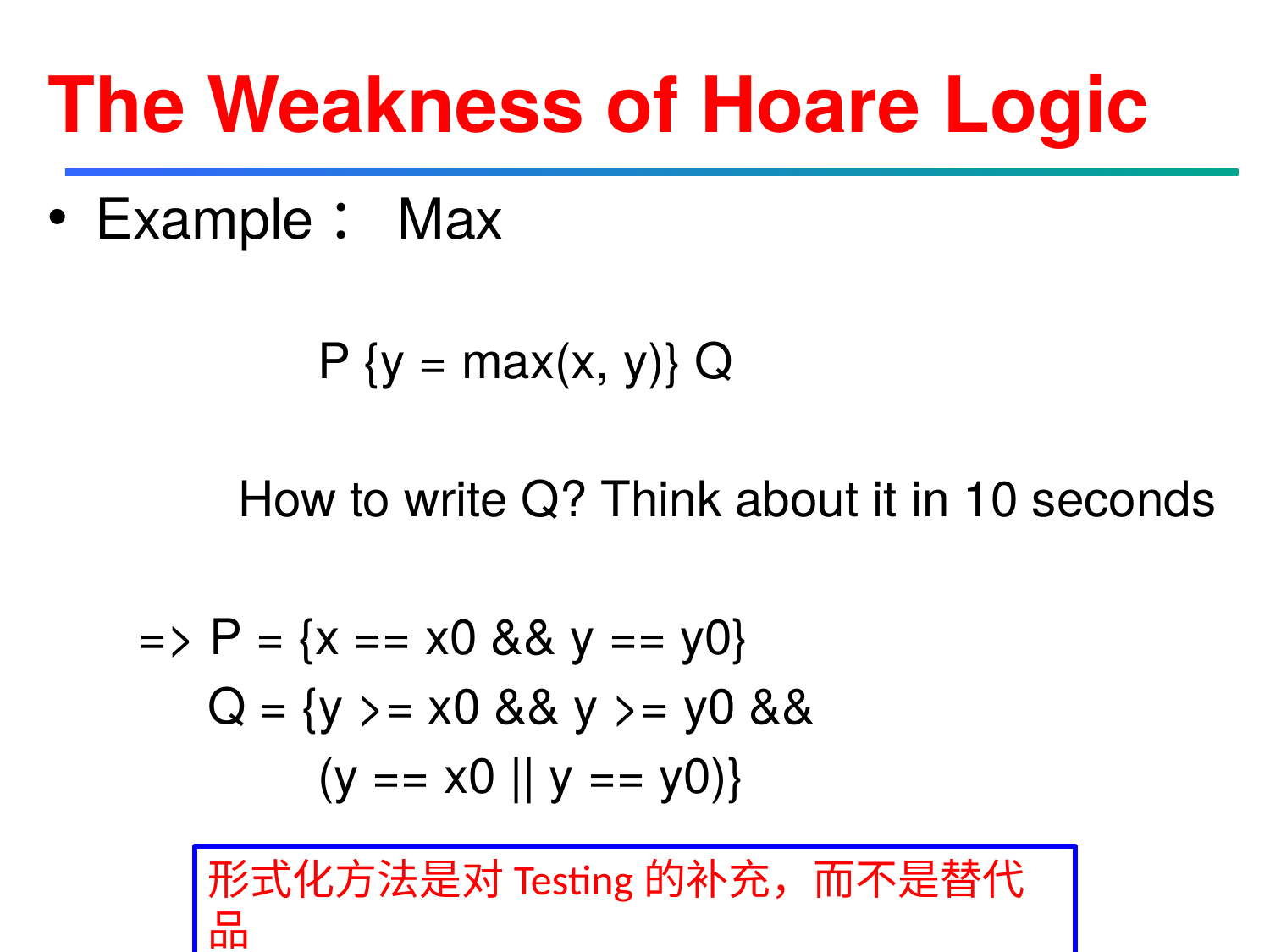

# The Weakness of Hoare Logic
Example：Max

               P {y = max(x, y)} Q

	How to write Q? Think about it in 10 seconds

  => P = {x == x0 && y == y0}
       Q = {y >= x0 && y >= y0 &&
               (y == x0 || y == y0)}

形式化方法是对Testing的补充，而不是替代品